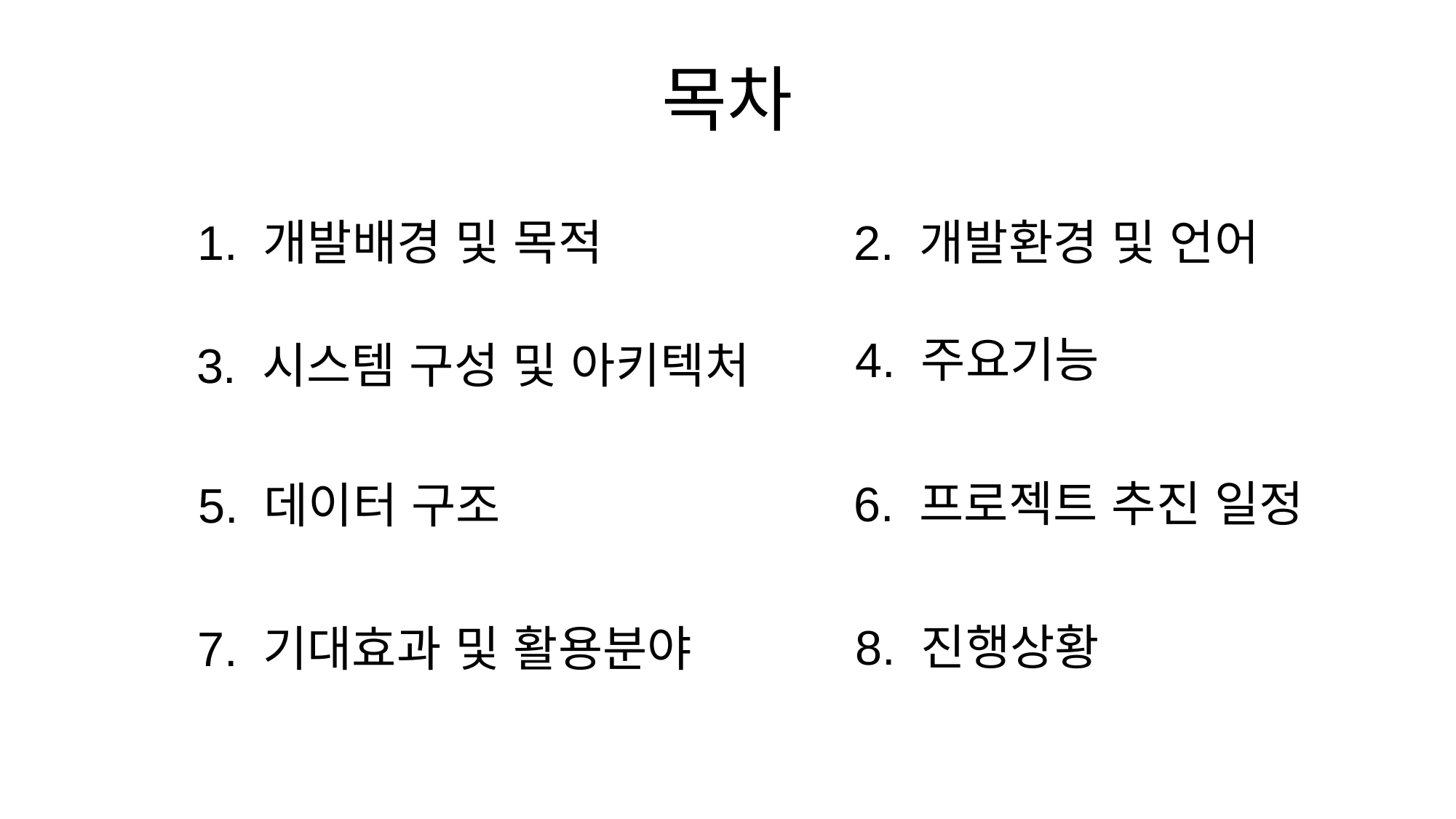

목차
2. 개발환경 및 언어
1. 개발배경 및 목적
4. 주요기능
3. 시스템 구성 및 아키텍처
6. 프로젝트 추진 일정
5. 데이터 구조
8. 진행상황
7. 기대효과 및 활용분야